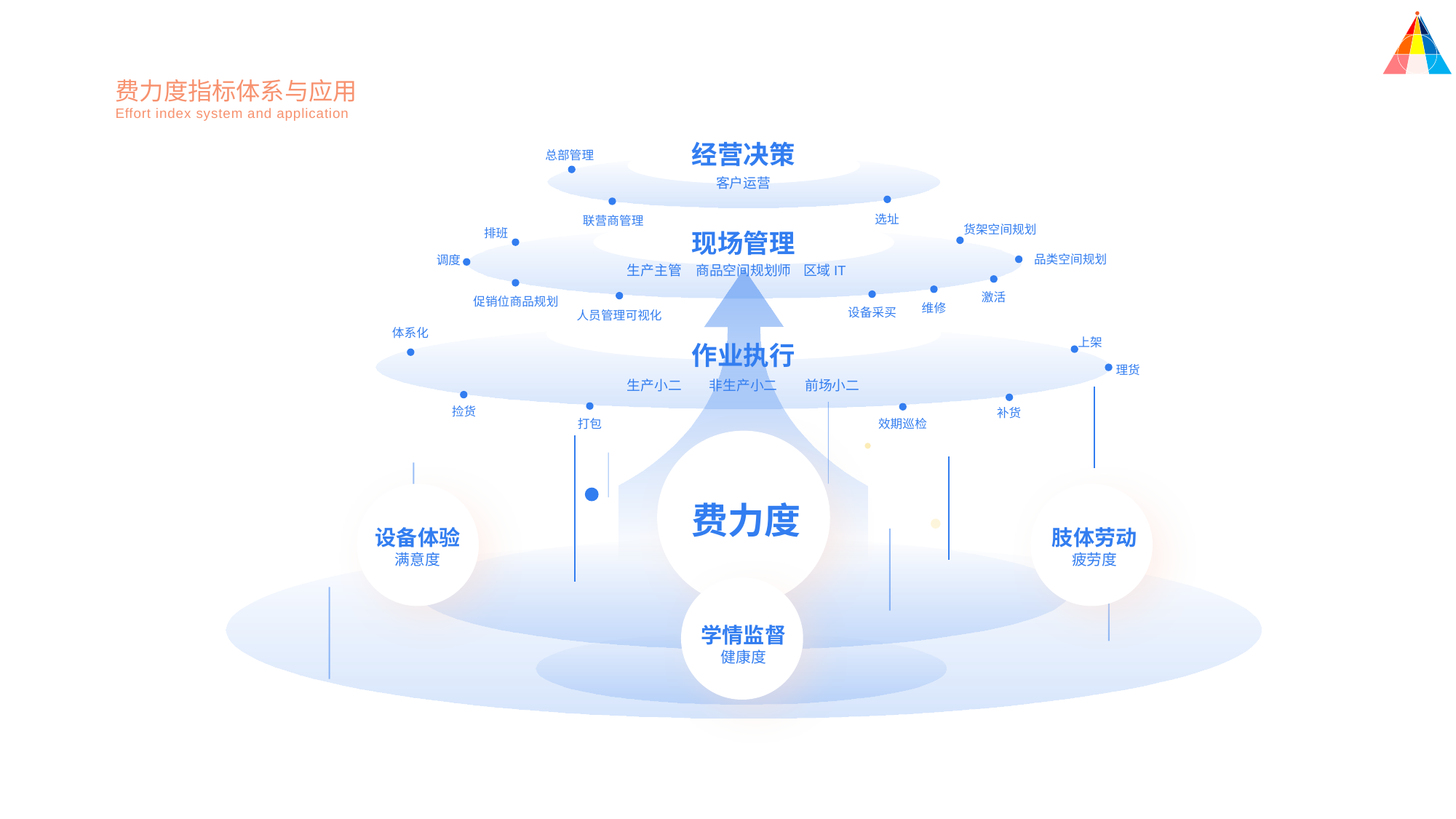

费力度指标体系与应用
Effort index system and application

经营决策
总部管理

客户运营

选址
联营商管理
货架空间规划

排班
现场管理

品类空间规划
调度

生产主管
商品空间规划师
区域IT

激活

促销位商品规划

维修
设备采买
人员管理可视化

体系化

上架
作业执行

理货

生产小二
非生产小二
前场小二

捡货
补货

打包
效期巡检

费力度

设备体验
肢体劳动

满意度
疲劳度

学情监督

健康度